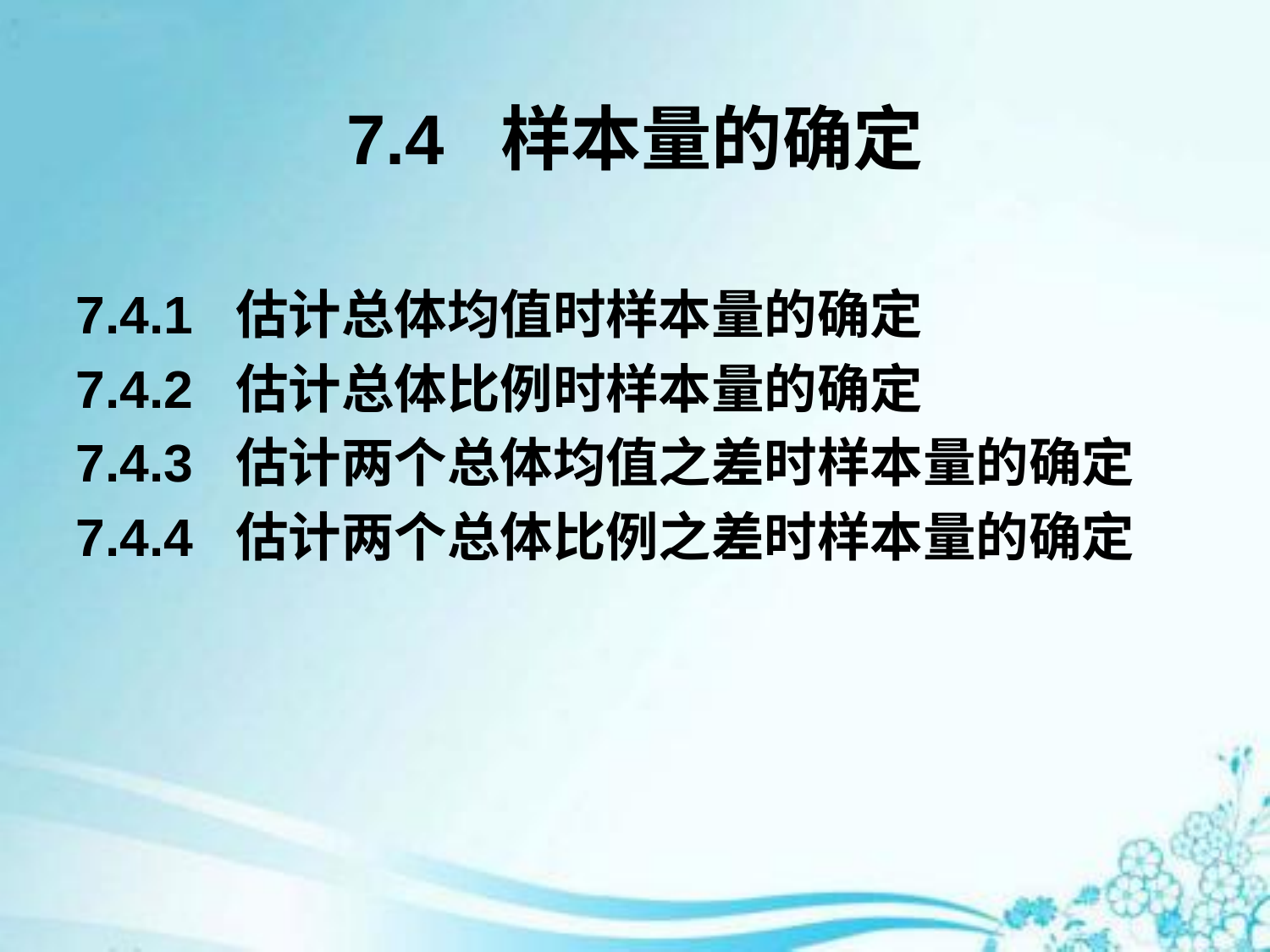

7.4  样本量的确定
7.4.1  估计总体均值时样本量的确定
7.4.2  估计总体比例时样本量的确定
7.4.3  估计两个总体均值之差时样本量的确定
7.4.4  估计两个总体比例之差时样本量的确定